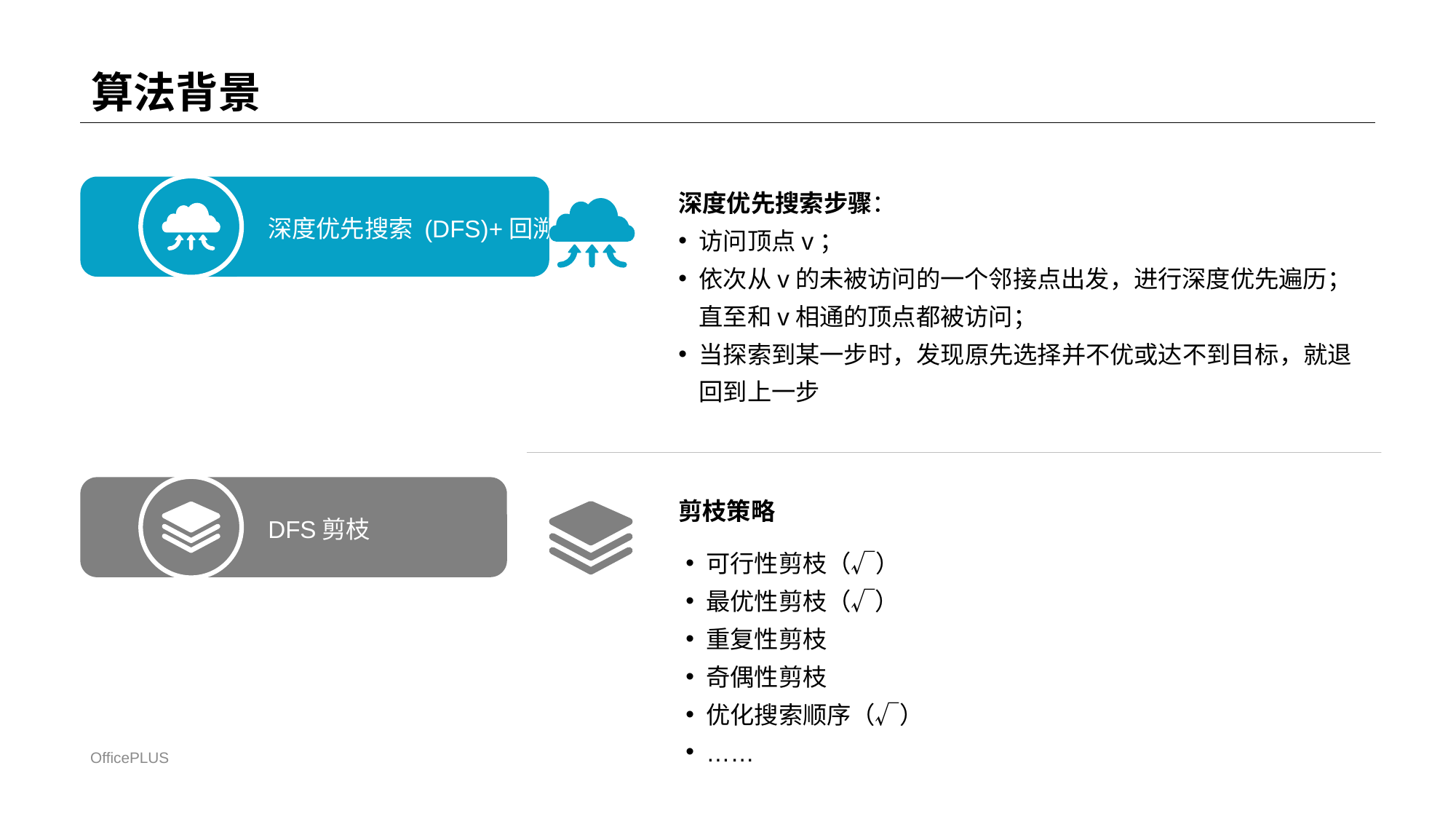

# 算法背景
深度优先搜索步骤：
访问顶点v；
依次从v的未被访问的一个邻接点出发，进行深度优先遍历；直至和v相通的顶点都被访问；
当探索到某一步时，发现原先选择并不优或达不到目标，就退回到上一步

深度优先搜索 (DFS)+回溯

DFS剪枝

剪枝策略
可行性剪枝（√）
最优性剪枝（√）
重复性剪枝
奇偶性剪枝
优化搜索顺序（√）
……

OfficePLUS
4